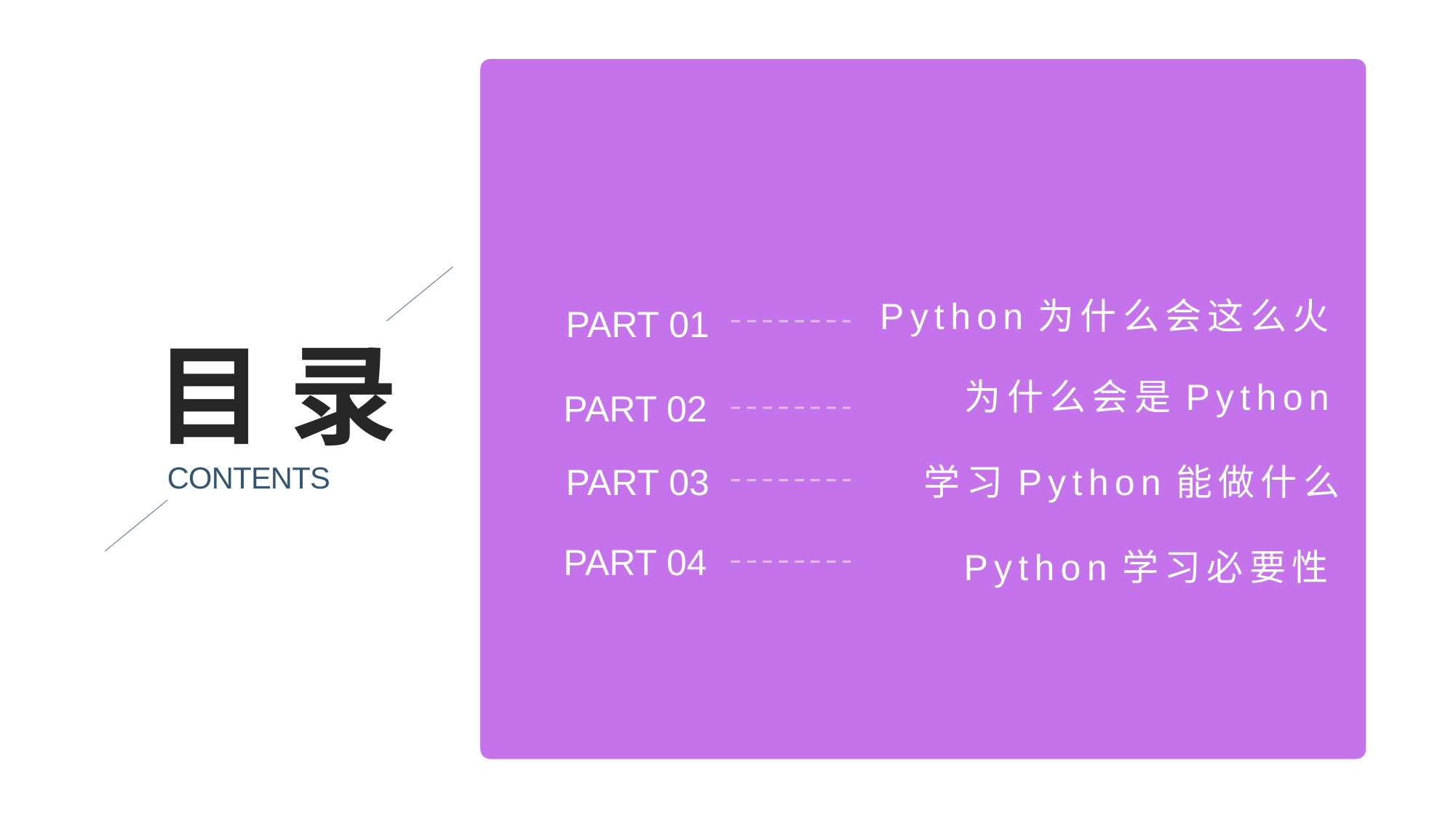

Python为什么会这么火
PART 01
目录
CONTENTS
为什么会是Python
PART 02
PART 03
学习Python能做什么
PART 04
Python学习必要性